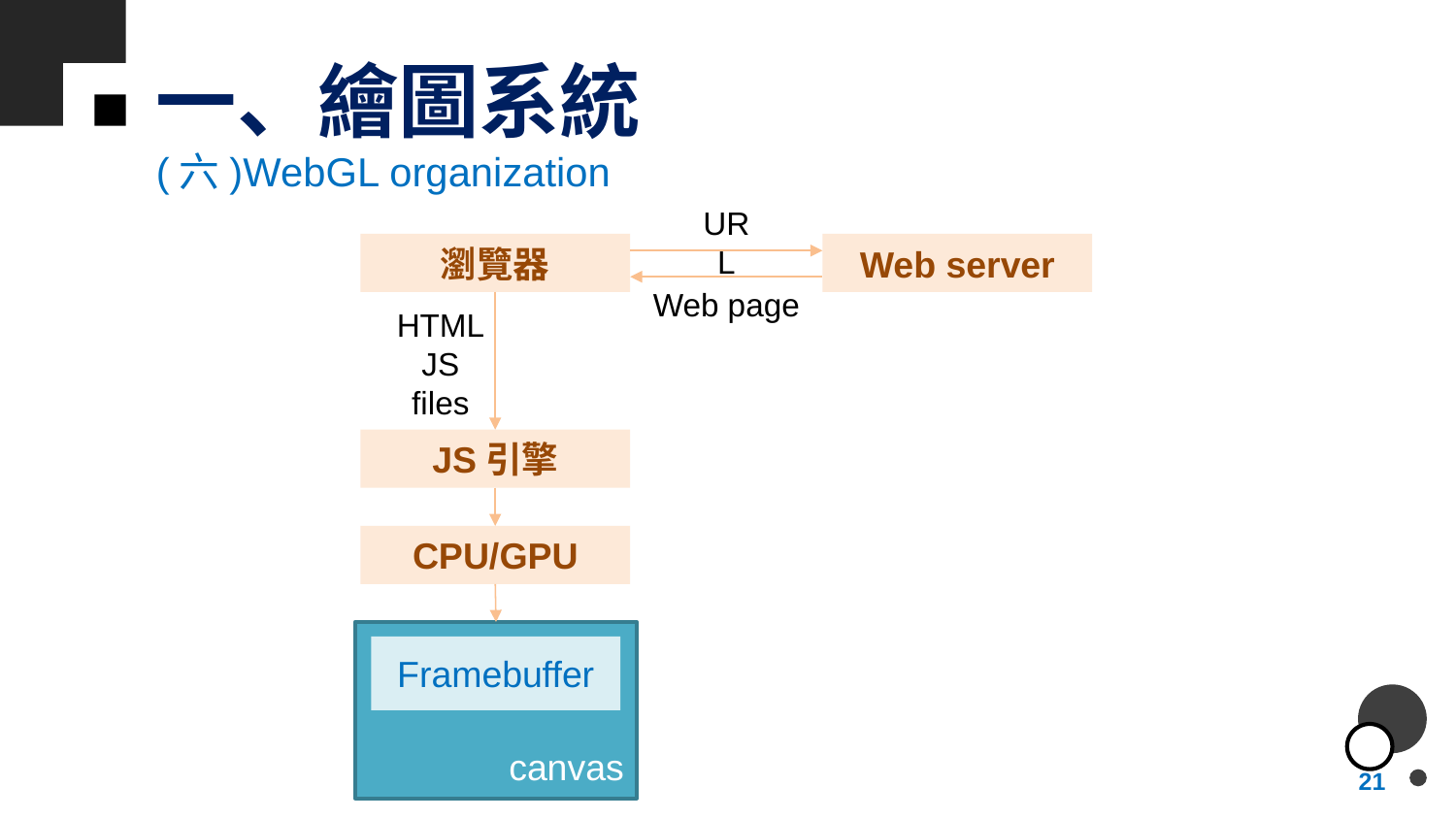

# 一、繪圖系統
(六)WebGL organization
URL
瀏覽器
Web server
Web page
HTML
JS
files
JS引擎
CPU/GPU

Framebuffer
canvas

21